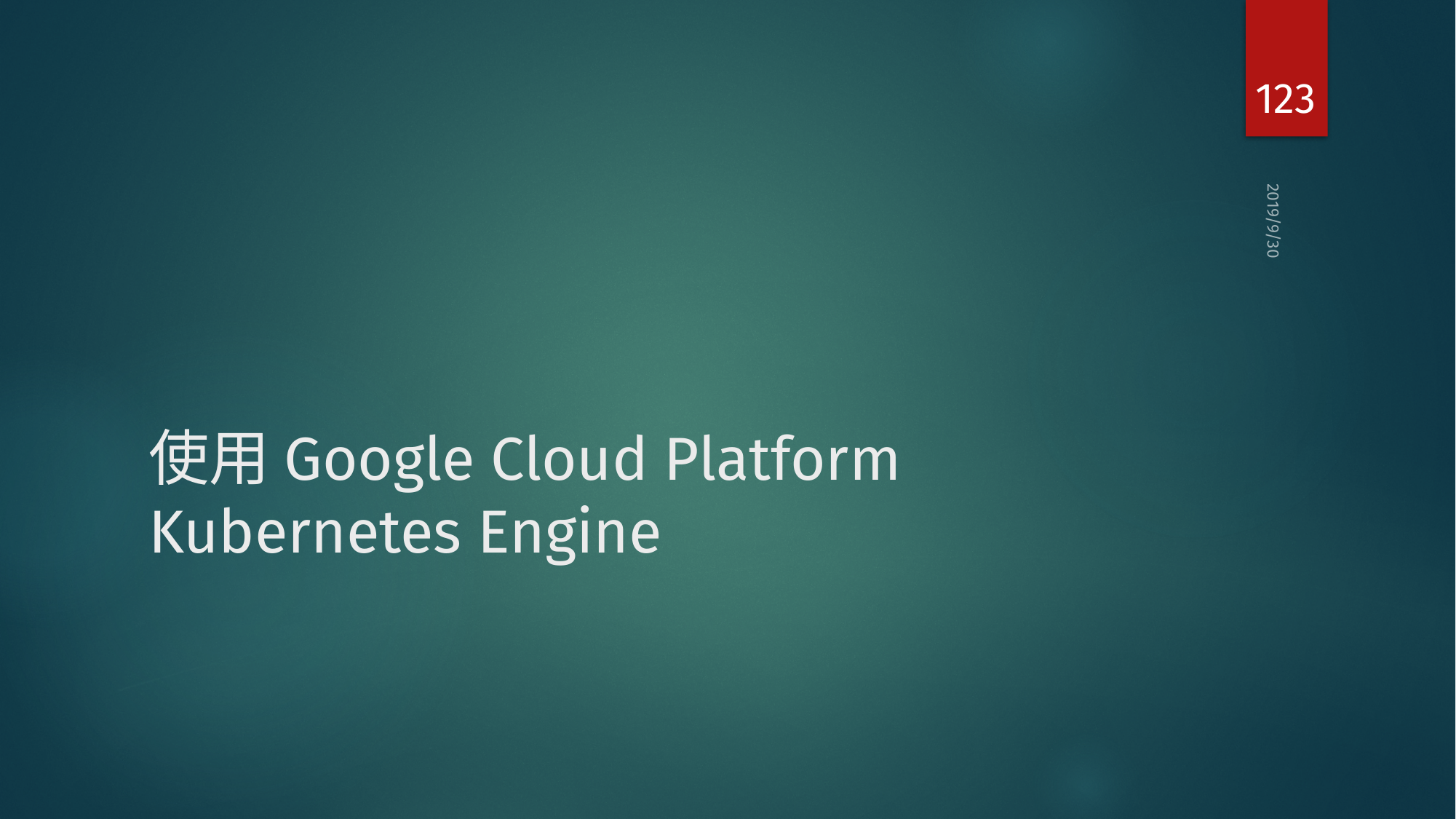

123
2019/9/30
# 使用Google Cloud Platform Kubernetes Engine